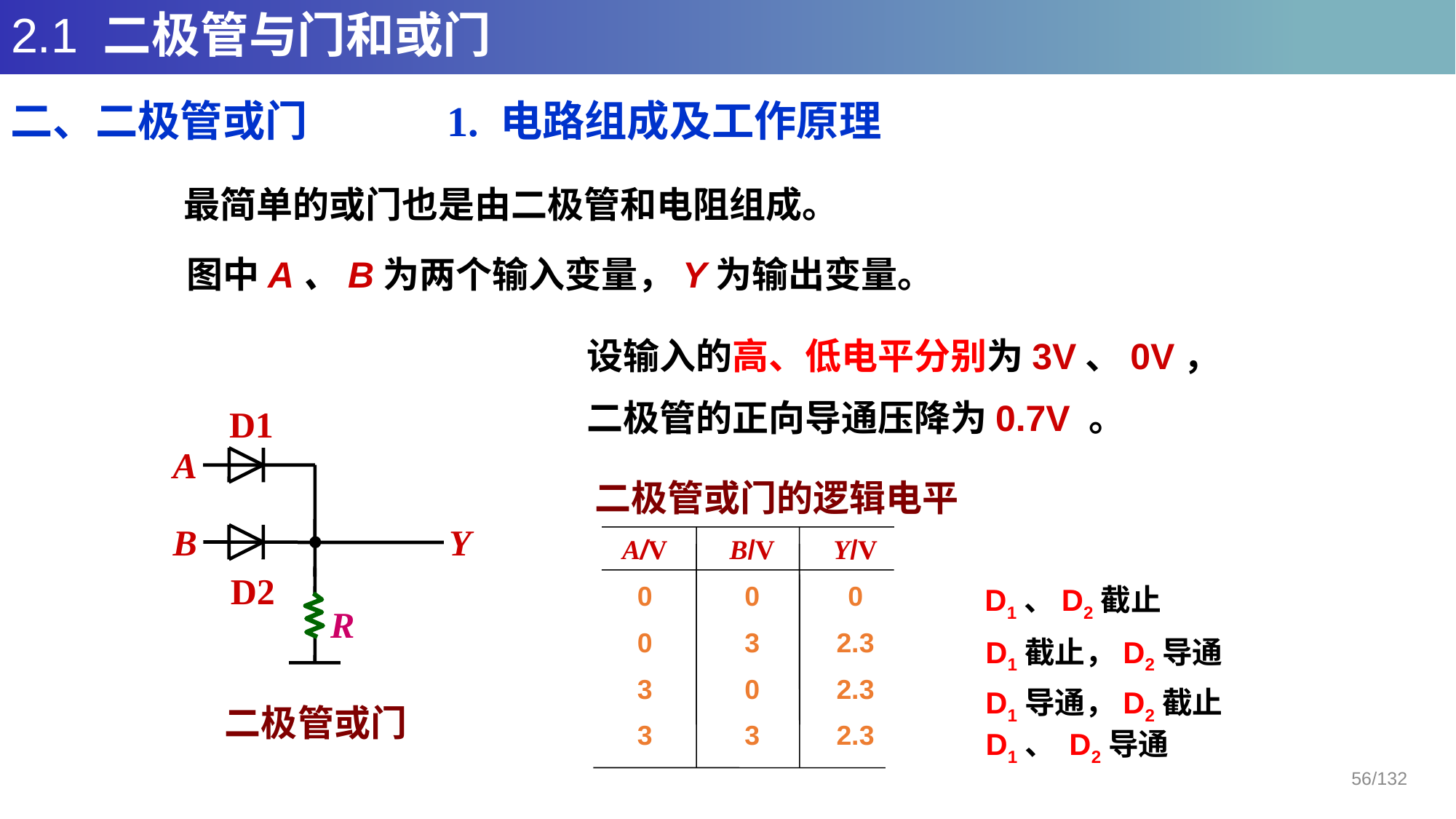

# 2.1 二极管与门和或门
二、二极管或门		1. 电路组成及工作原理
最简单的或门也是由二极管和电阻组成。
图中A、B为两个输入变量，Y为输出变量。
设输入的高、低电平分别为3V、0V，
二极管的正向导通压降为0.7V 。
D1

A

Y
B

D2

R

二极管或门
二极管或门的逻辑电平

A/V
0
0
3
3

B/V
0
3
0
3

Y/V
0
2.3
2.3
2.3

D1、D2截止
D1截止，D2导通
D1导通，D2截止
D1、 D2导通
56/132